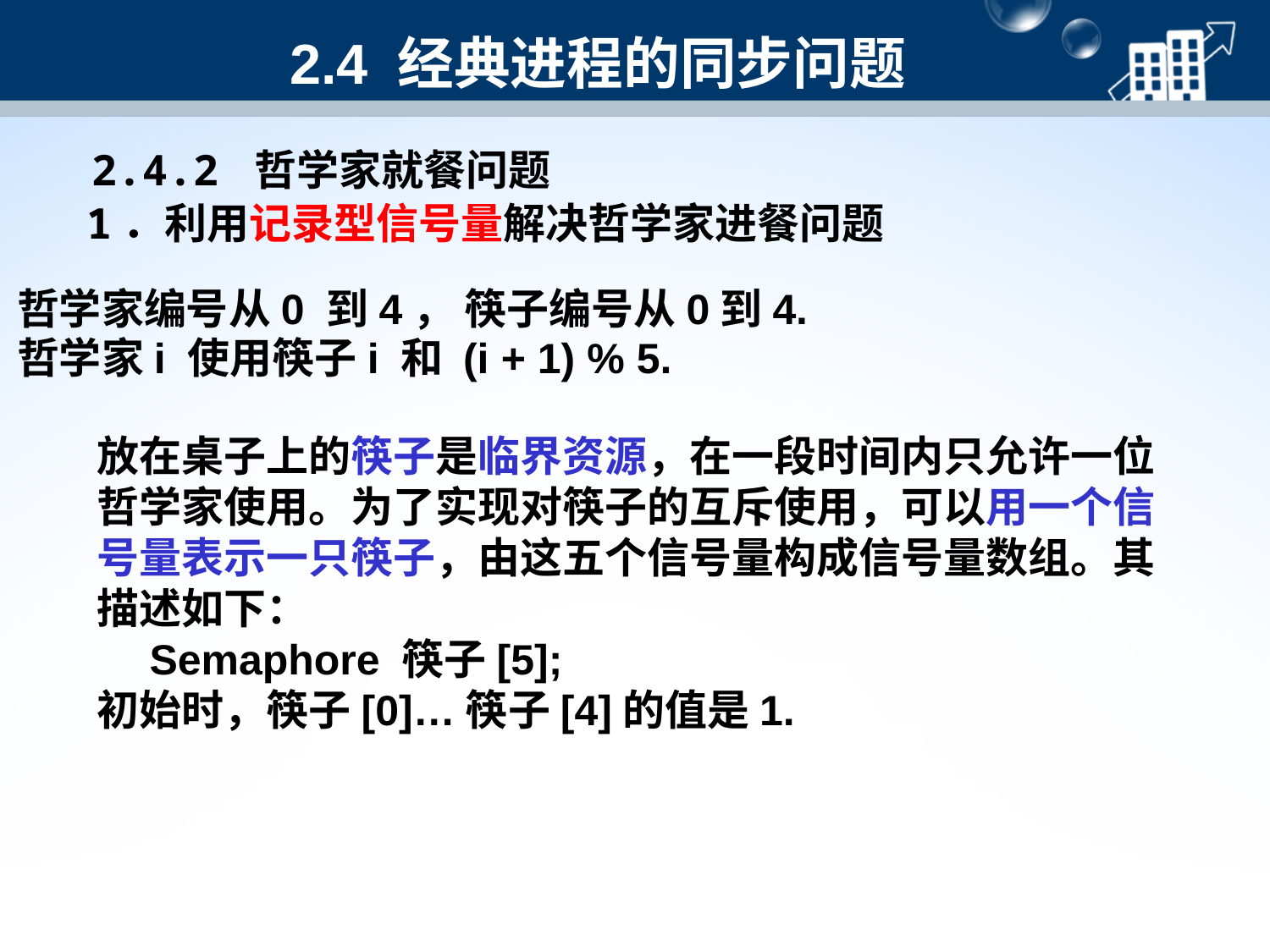

# 2.4 经典进程的同步问题
2.4.2 哲学家就餐问题
1．利用记录型信号量解决哲学家进餐问题
哲学家编号从0 到4， 筷子编号从0到4.
哲学家i 使用筷子i 和 (i + 1) % 5.
放在桌子上的筷子是临界资源，在一段时间内只允许一位哲学家使用。为了实现对筷子的互斥使用，可以用一个信号量表示一只筷子，由这五个信号量构成信号量数组。其描述如下：
　Semaphore 筷子[5];
初始时，筷子[0]…筷子[4]的值是1.